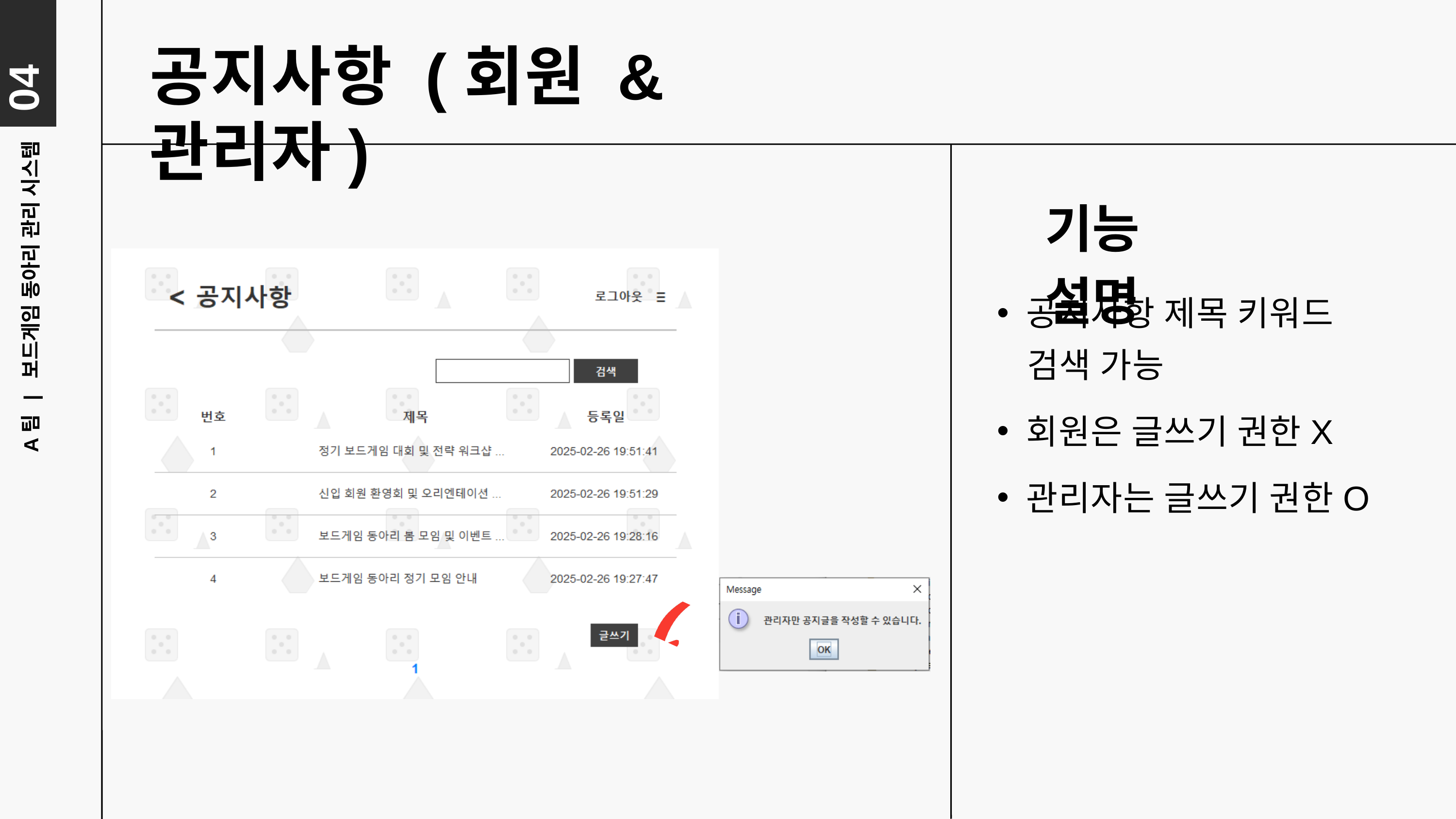

04

공지사항 (회원 & 관리자)

기능 설명

공지사항 제목 키워드
      검색 가능
A팀  |  보드게임 동아리 관리 시스템
회원은 글쓰기 권한X
관리자는 글쓰기 권한O